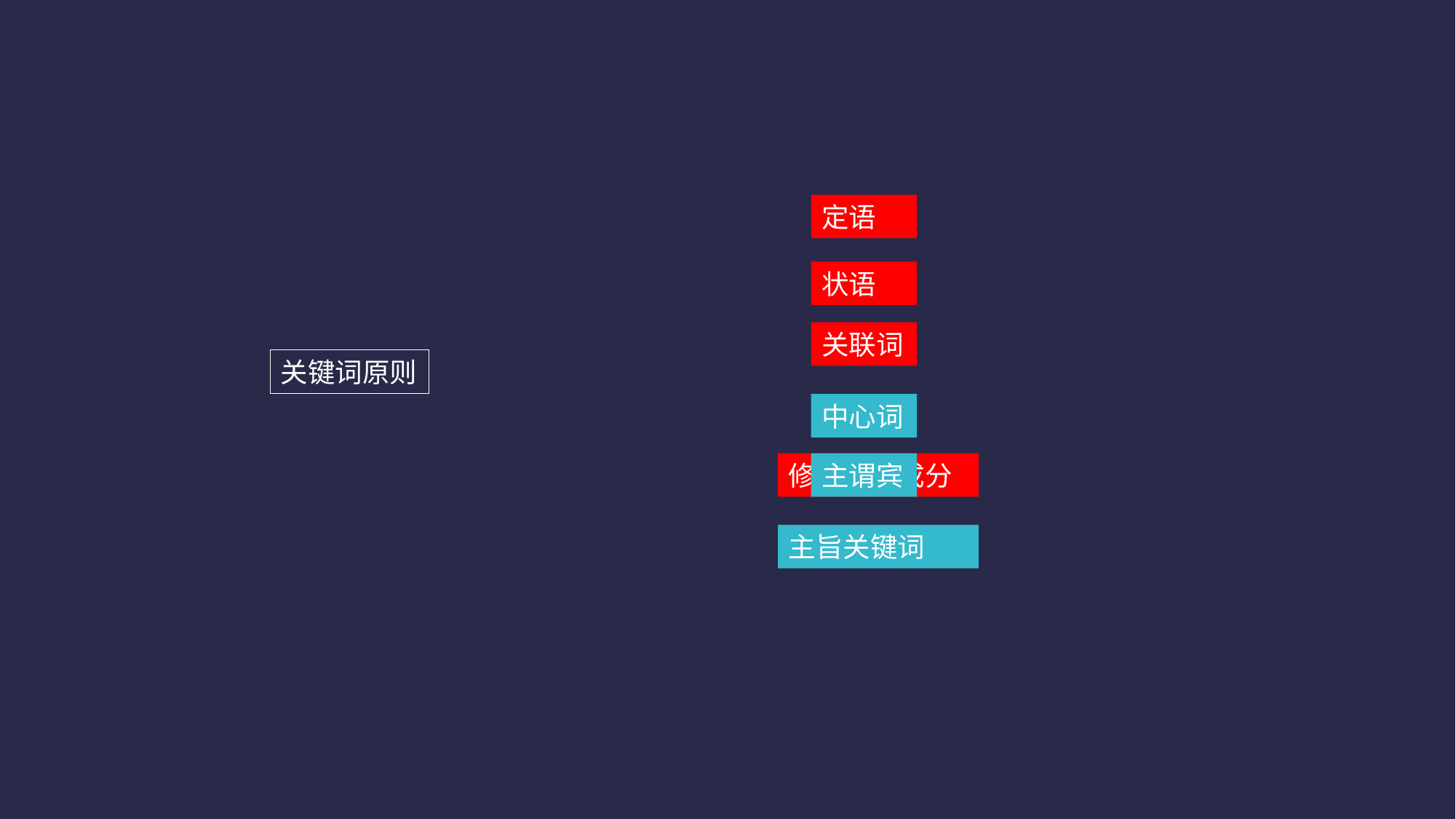

定语
状语
关联词
关键词原则
中心词
修饰限定成分
主谓宾
主旨关键词